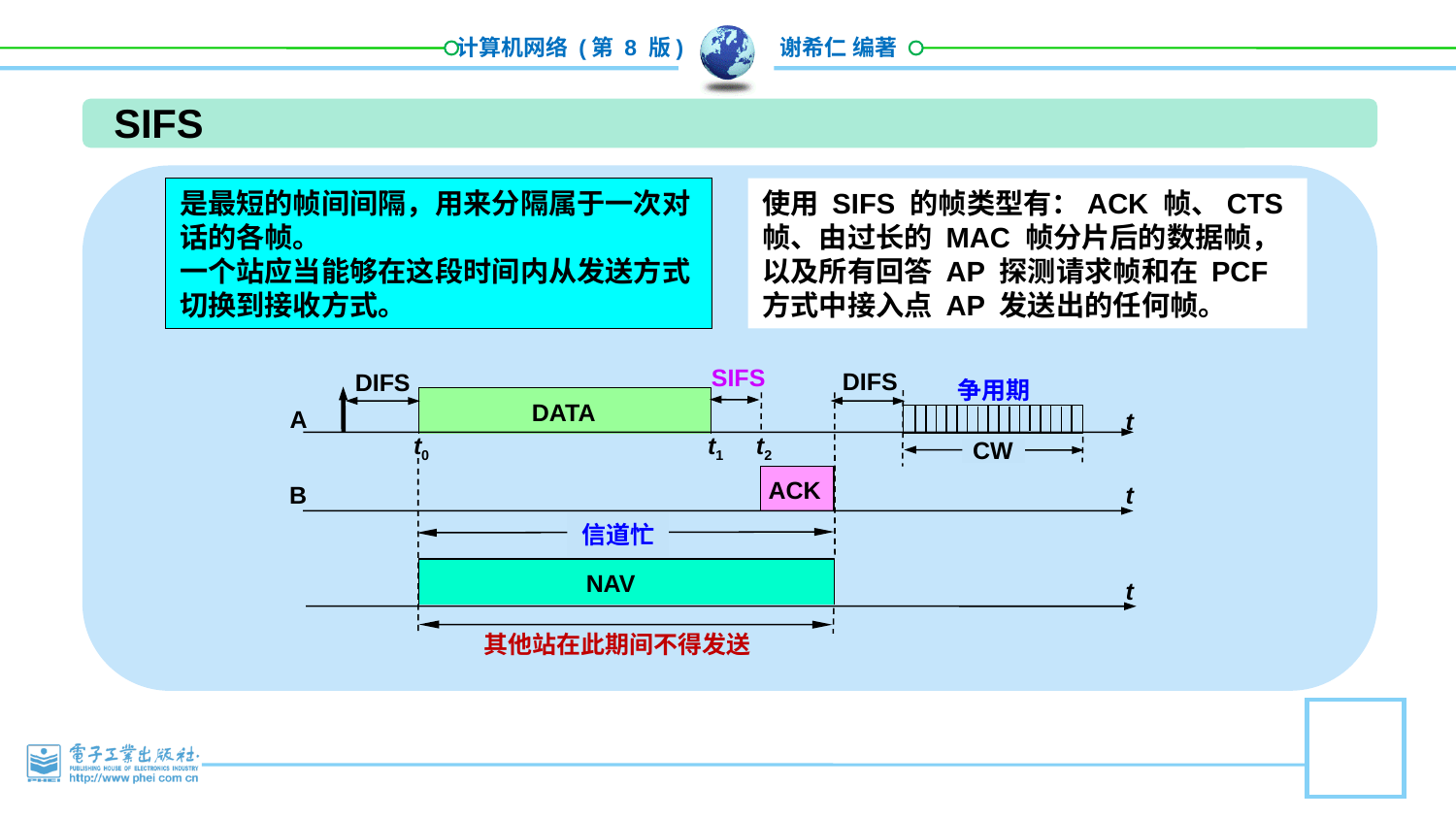

SIFS

是最短的帧间间隔，用来分隔属于一次对话的各帧。
一个站应当能够在这段时间内从发送方式切换到接收方式。
使用 SIFS 的帧类型有：ACK 帧、CTS 帧、由过长的 MAC 帧分片后的数据帧，以及所有回答 AP 探测请求帧和在 PCF 方式中接入点 AP 发送出的任何帧。
SIFS
DIFS
DIFS
争用期

DATA

A
t

t0
t1
t2
CW

ACK
B
t
信道忙

NAV
t

其他站在此期间不得发送